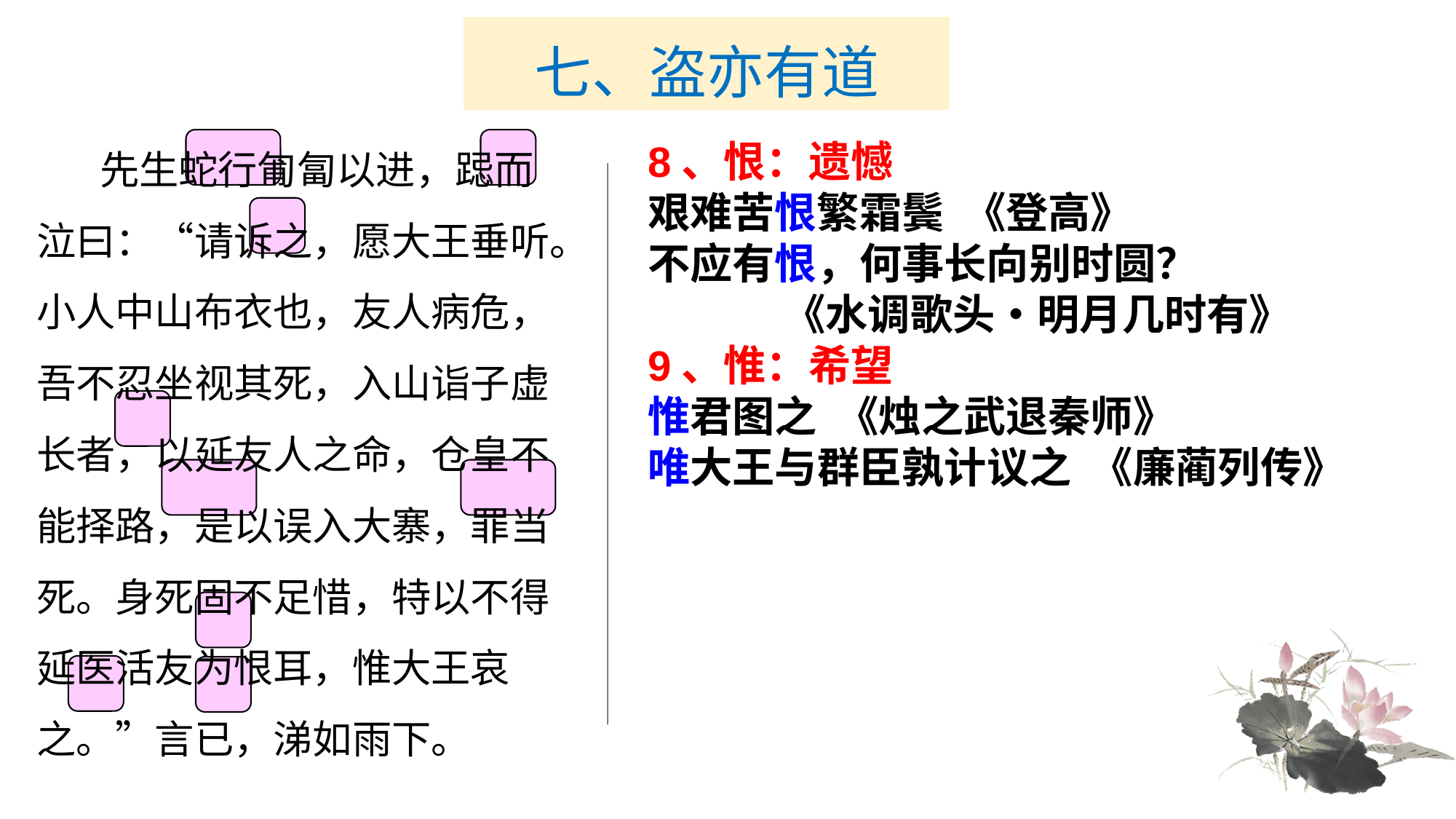

# 七、盗亦有道
　　先生蛇行匍匐以进，跽而泣曰：“请诉之，愿大王垂听。小人中山布衣也，友人病危，吾不忍坐视其死，入山诣子虚长者，以延友人之命，仓皇不能择路，是以误入大寨，罪当死。身死固不足惜，特以不得延医活友为恨耳，惟大王哀之。”言已，涕如雨下。

8、恨：遗憾
艰难苦恨繁霜鬓  《登高》
不应有恨，何事长向别时圆？
             《水调歌头•明月几时有》
9、惟：希望
惟君图之  《烛之武退秦师》
唯大王与群臣孰计议之  《廉蔺列传》